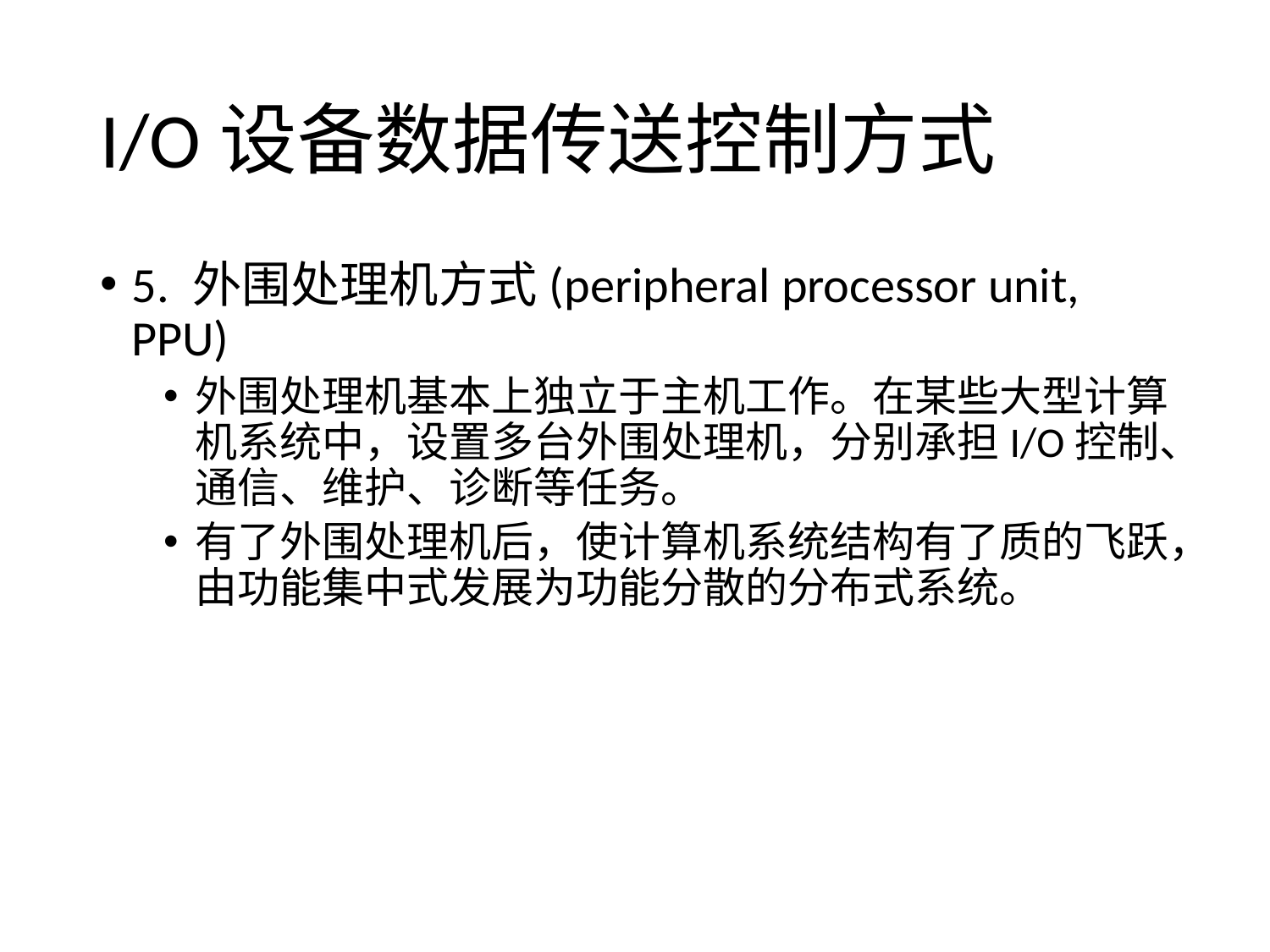

# I/O设备数据传送控制方式
5. 外围处理机方式(peripheral processor unit, PPU)
外围处理机基本上独立于主机工作。在某些大型计算机系统中，设置多台外围处理机，分别承担I/O控制、通信、维护、诊断等任务。
有了外围处理机后，使计算机系统结构有了质的飞跃，由功能集中式发展为功能分散的分布式系统。